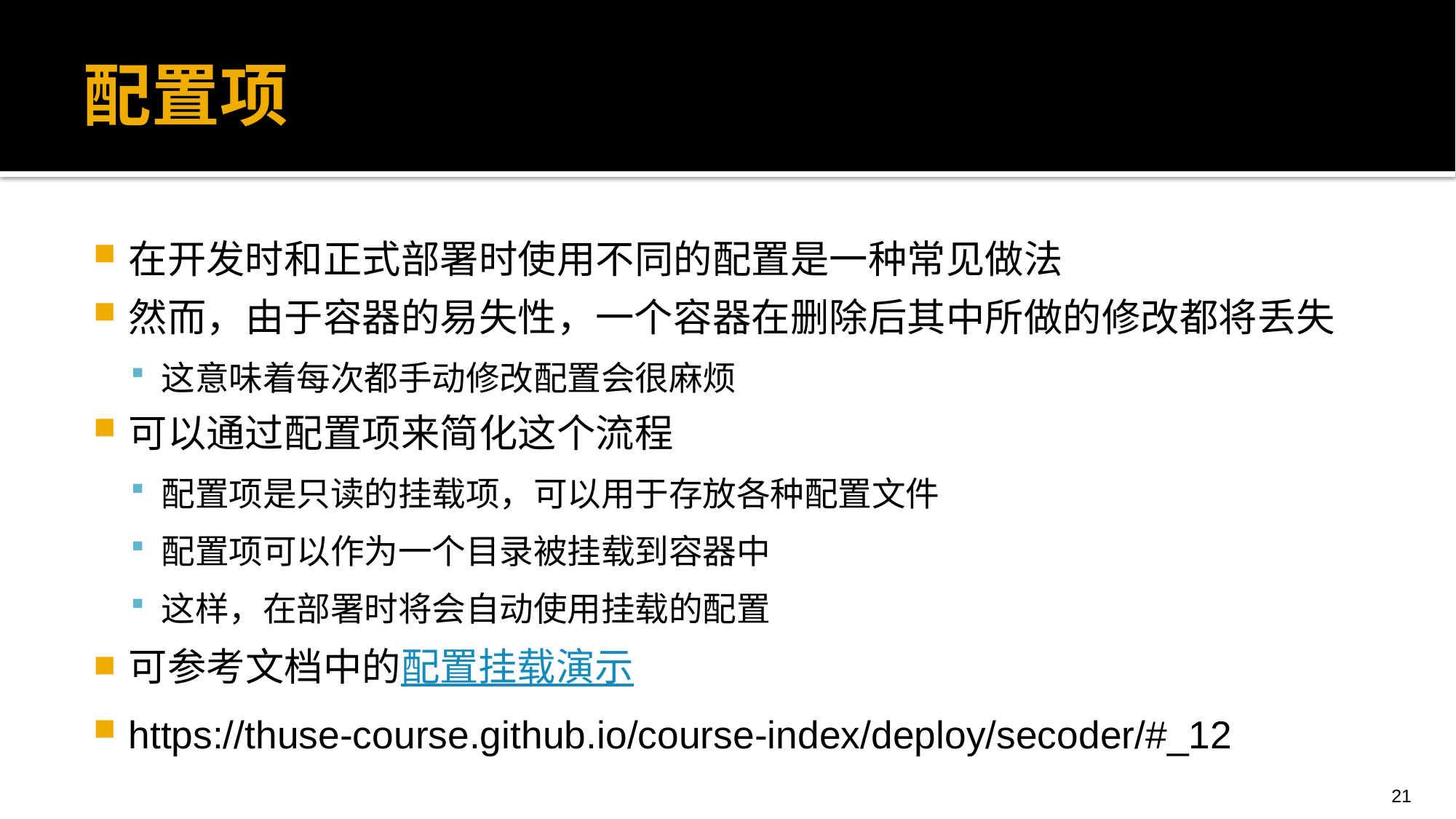

# 配置项
在开发时和正式部署时使用不同的配置是一种常见做法
然而，由于容器的易失性，一个容器在删除后其中所做的修改都将丢失
这意味着每次都手动修改配置会很麻烦
可以通过配置项来简化这个流程
配置项是只读的挂载项，可以用于存放各种配置文件
配置项可以作为一个目录被挂载到容器中
这样，在部署时将会自动使用挂载的配置
可参考文档中的配置挂载演示
https://thuse-course.github.io/course-index/deploy/secoder/#_12

21